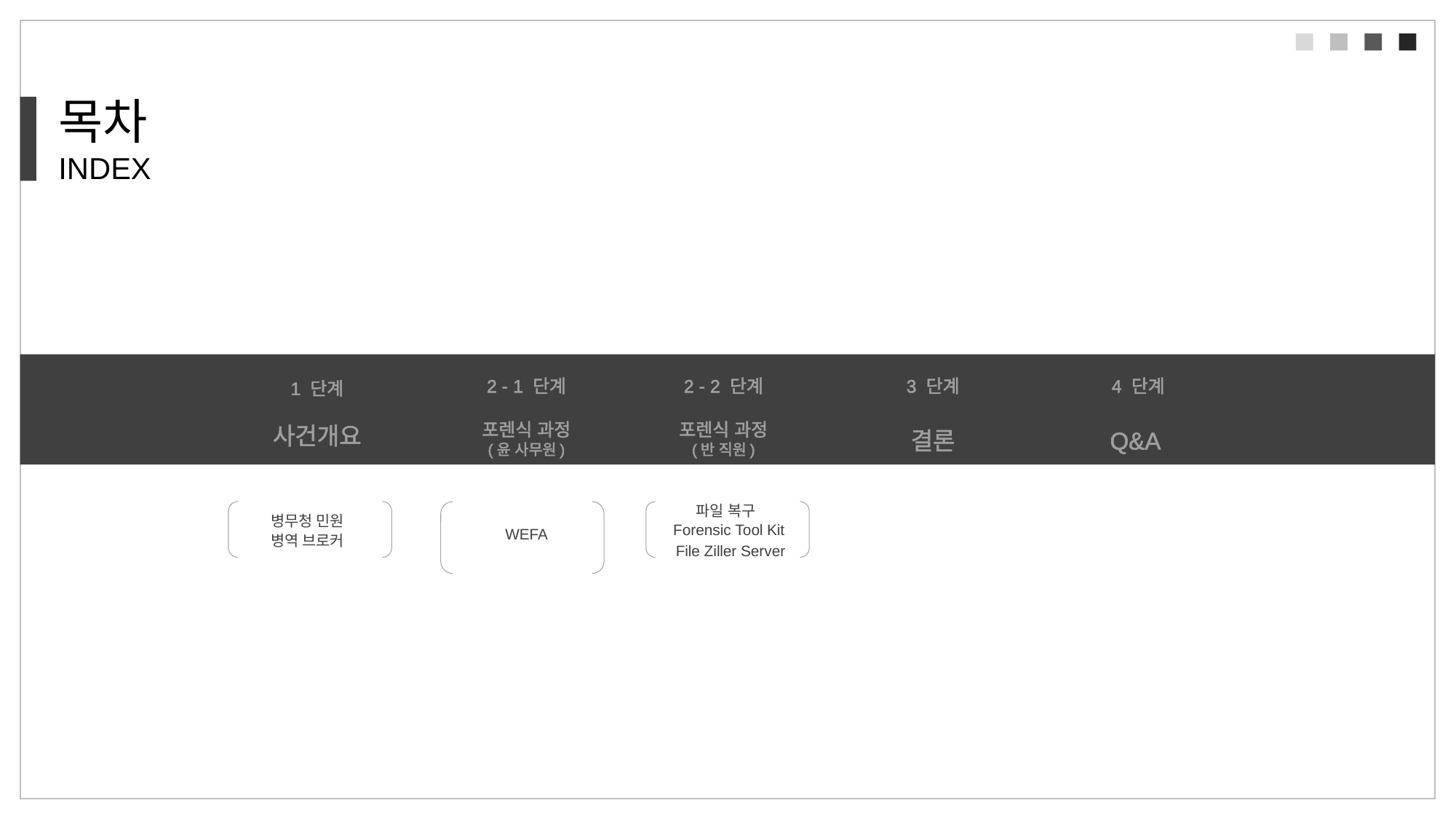

목차
INDEX

2 - 1 단계

포렌식 과정
(윤 사무원)
3 단계

결론
4 단계

Q&A
1 단계

사건개요
2 - 2 단계

포렌식 과정
(반 직원)
파일 복구

WEFA

병무청 민원
병역 브로커
Forensic Tool Kit
File Ziller Server